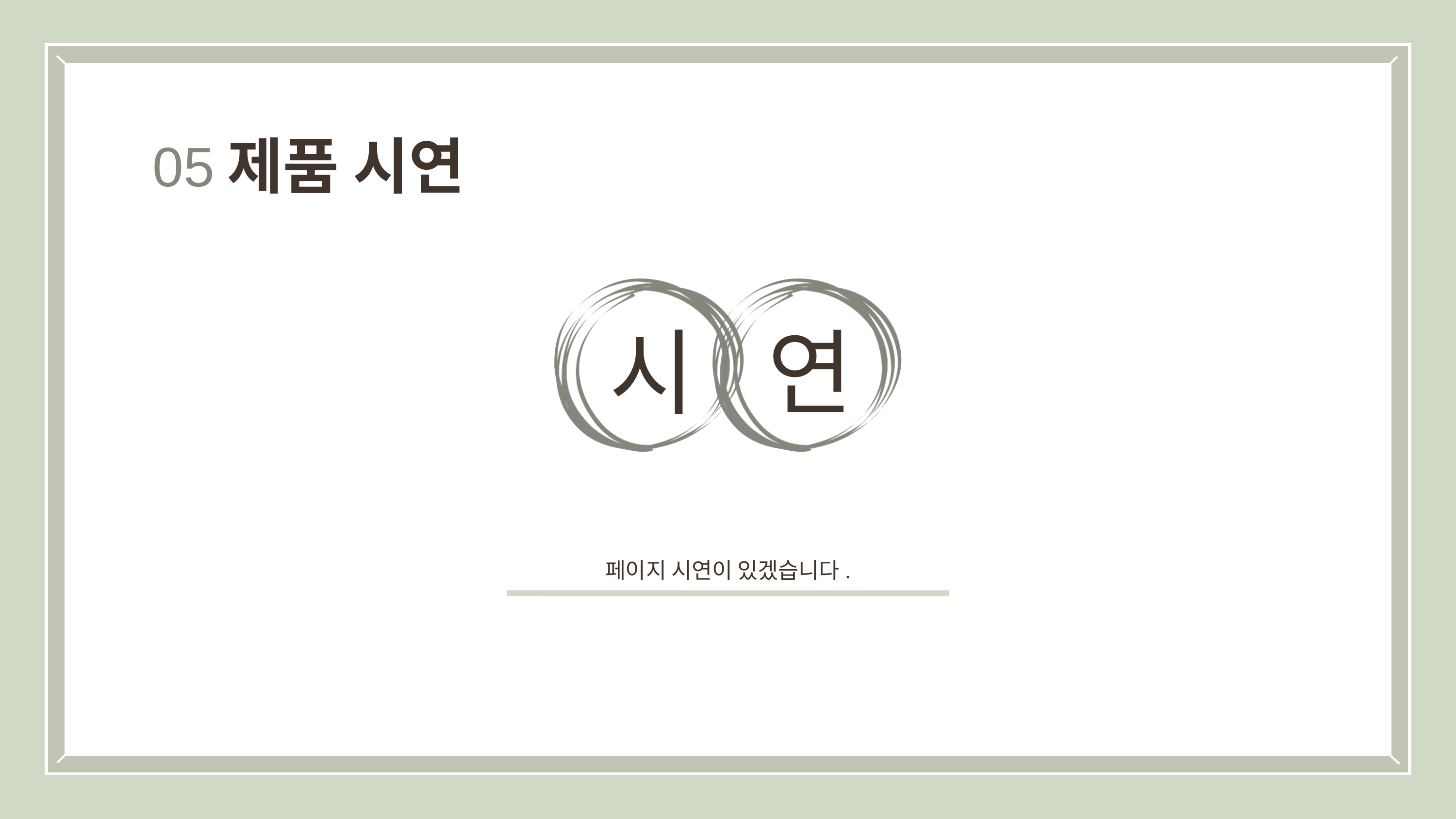

제품 시연
05

시
연
페이지 시연이 있겠습니다.